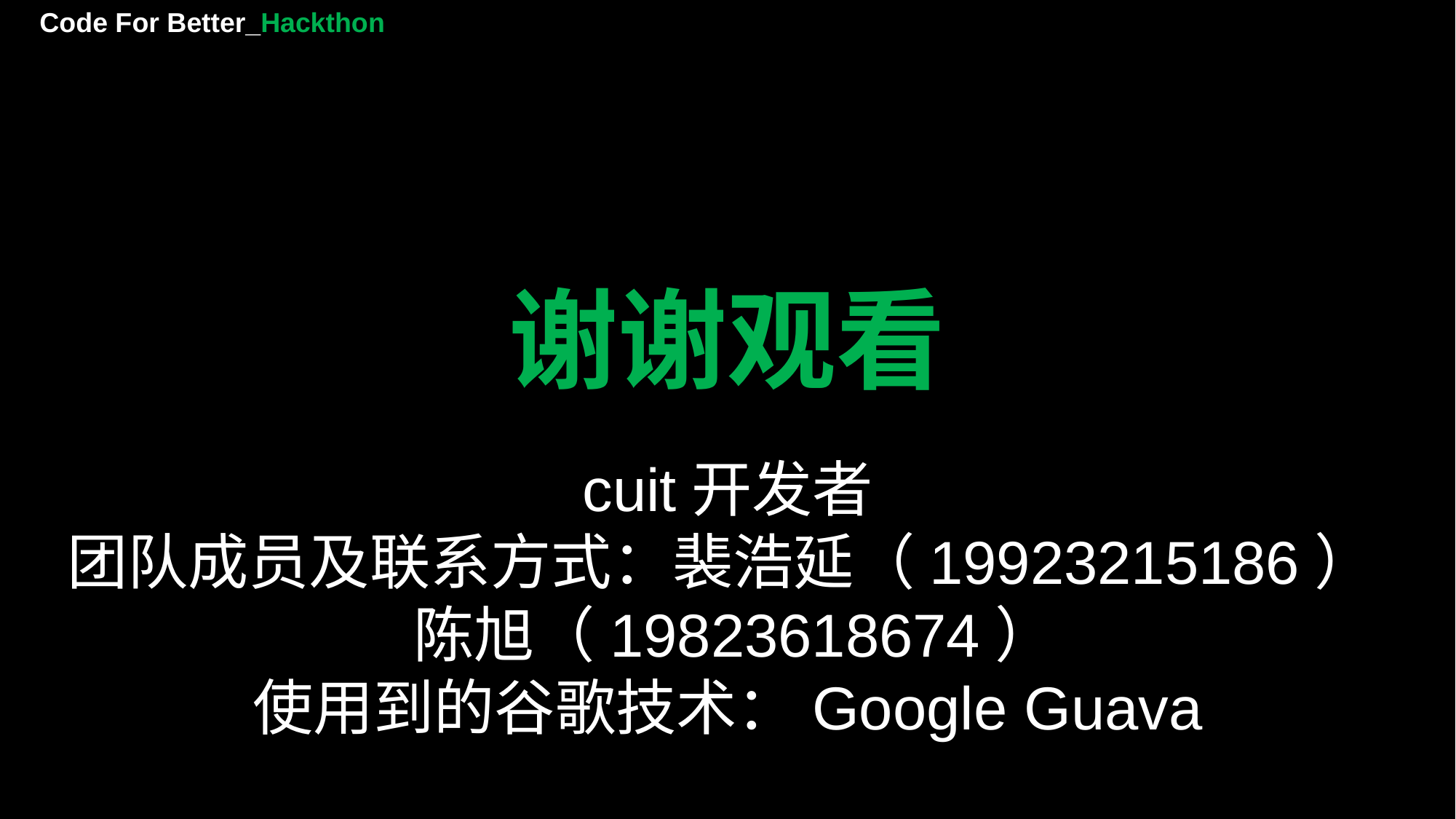

Code For Better_Hackthon
谢谢观看
cuit开发者
团队成员及联系方式：裴浩延（19923215186）   陈旭（19823618674）
使用到的谷歌技术：Google Guava